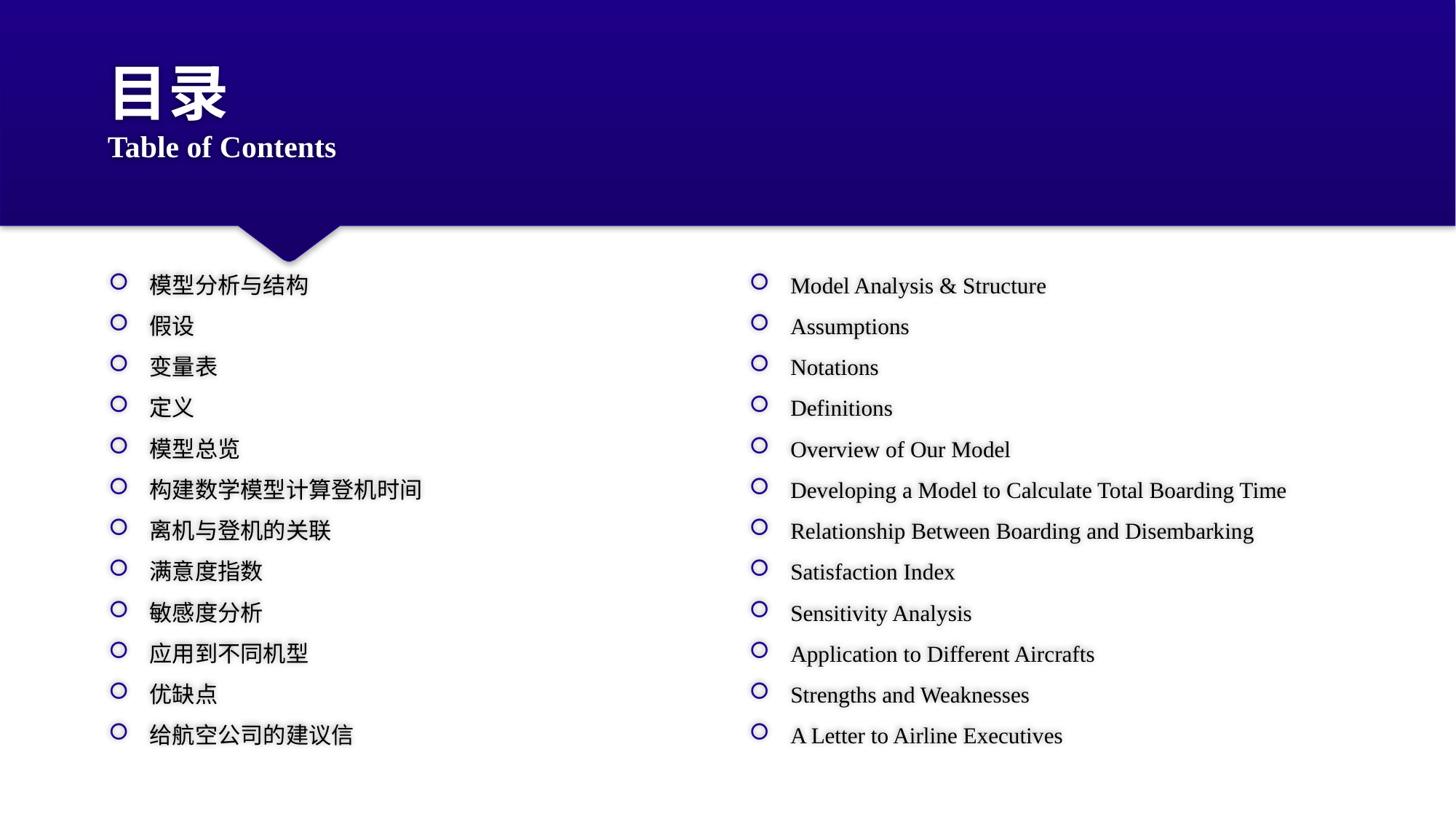

# 目录 Table of Contents
Model Analysis & Structure
Assumptions
Notations
Definitions
Overview of Our Model
Developing a Model to Calculate Total Boarding Time
Relationship Between Boarding and Disembarking
Satisfaction Index
Sensitivity Analysis
Application to Different Aircrafts
Strengths and Weaknesses
A Letter to Airline Executives
模型分析与结构
假设
变量表
定义
模型总览
构建数学模型计算登机时间
离机与登机的关联
满意度指数
敏感度分析
应用到不同机型
优缺点
给航空公司的建议信